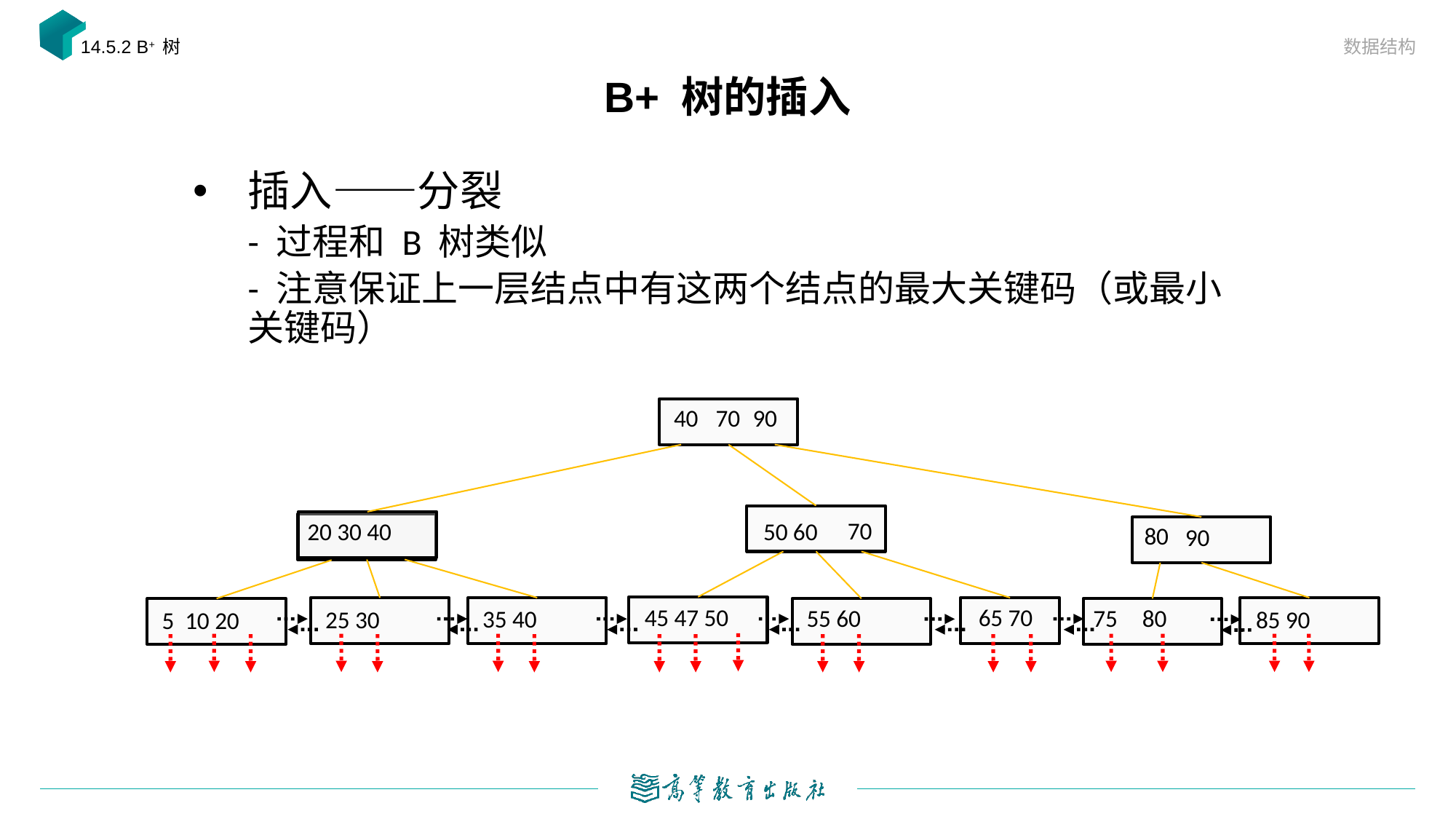

数据结构
14.5.2 B+ 树
# B+ 树的插入
插入——分裂
- 过程和 B 树类似
- 注意保证上一层结点中有这两个结点的最大关键码（或最小关键码）
70

40          90

50 60
20 30 40
70

80
90

45 47 50
65 70
80
55 60
75
35 40
25 30
85 90
5  10 20